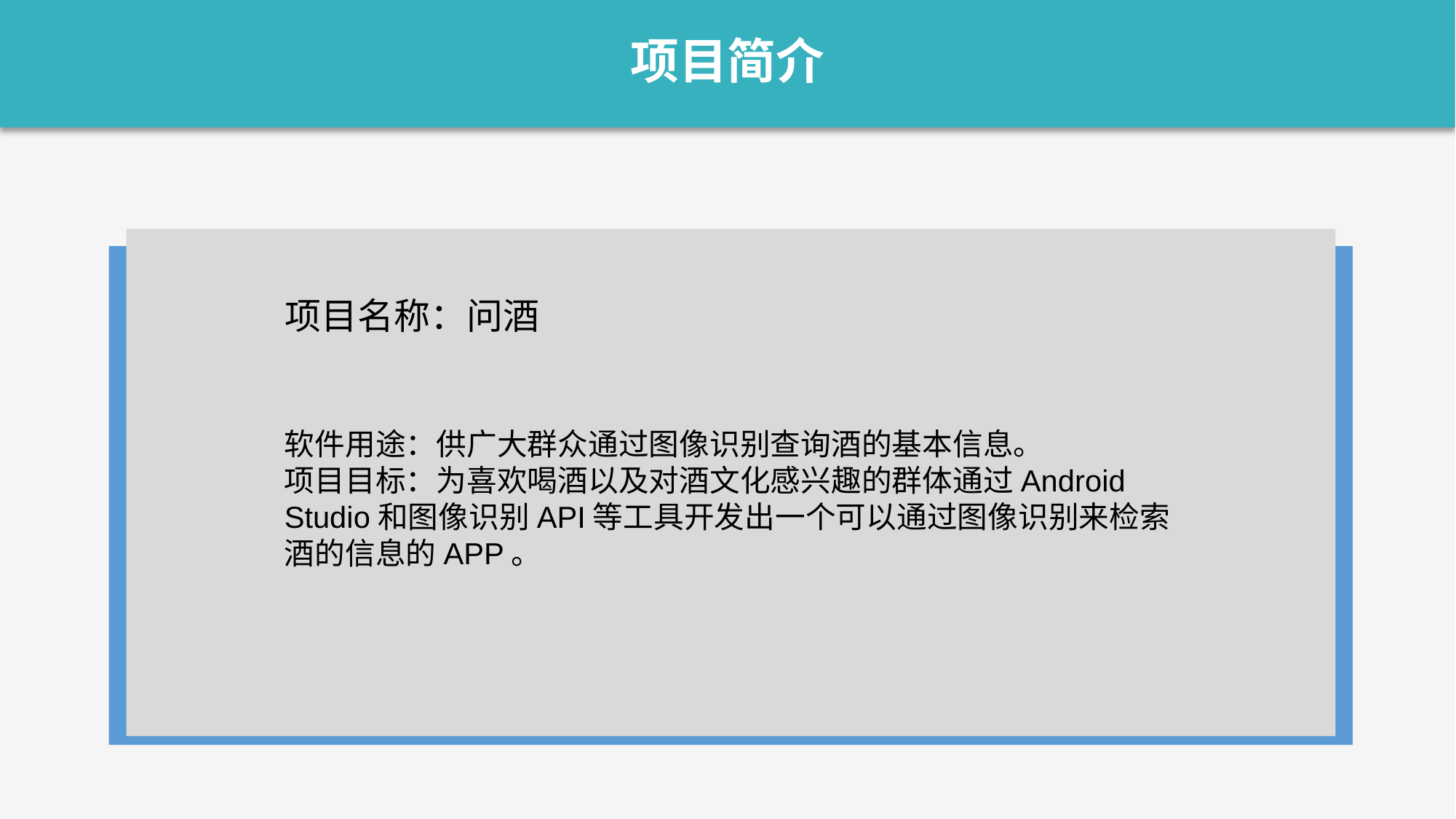

项目简介

项目名称：问酒
软件用途：供广大群众通过图像识别查询酒的基本信息。
项目目标：为喜欢喝酒以及对酒文化感兴趣的群体通过Android Studio和图像识别API等工具开发出一个可以通过图像识别来检索酒的信息的APP。